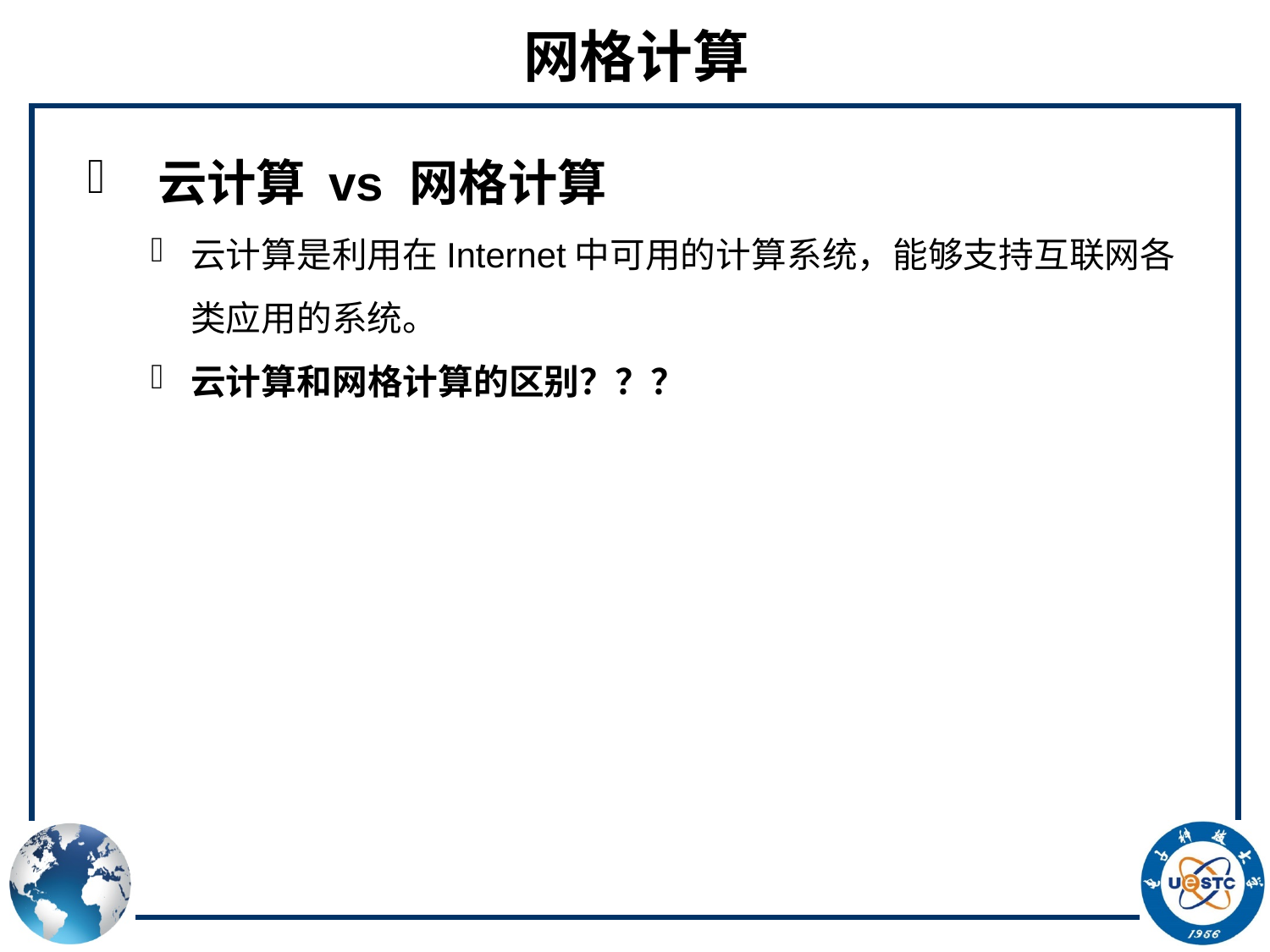

# 网格计算
 云计算 vs 网格计算
云计算是利用在Internet中可用的计算系统，能够支持互联网各类应用的系统。
云计算和网格计算的区别？？？